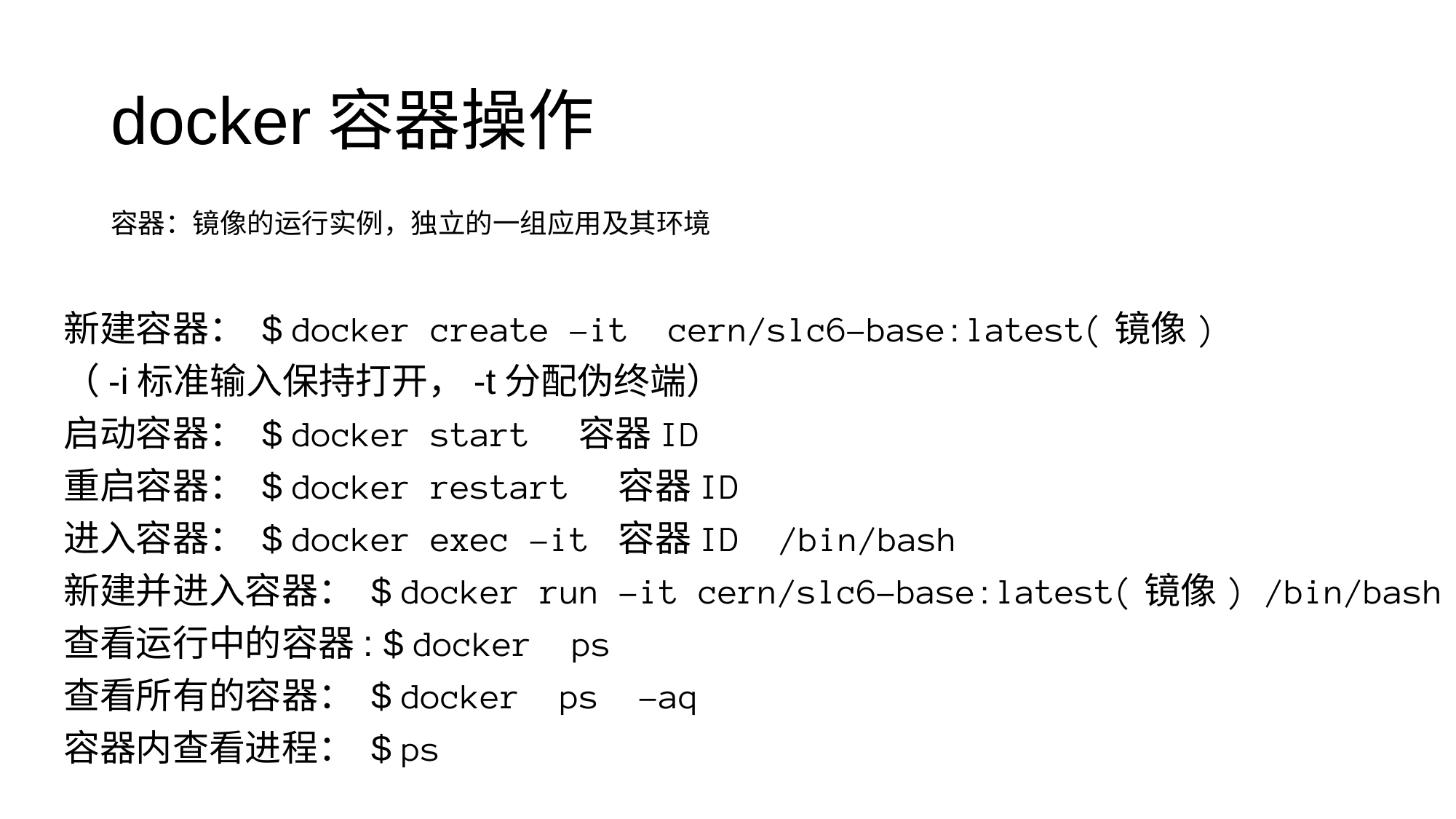

# docker容器操作
容器：镜像的运行实例，独立的一组应用及其环境
新建容器： $ docker create –it  cern/slc6-base:latest(镜像)
（-i标准输入保持打开，-t分配伪终端）
启动容器： $ docker start  容器ID
重启容器： $ docker restart  容器ID
进入容器： $ docker exec –it 容器ID  /bin/bash
新建并进入容器： $ docker run -it cern/slc6-base:latest(镜像) /bin/bash
查看运行中的容器: $ docker  ps
查看所有的容器： $ docker  ps  -aq
容器内查看进程： $ ps